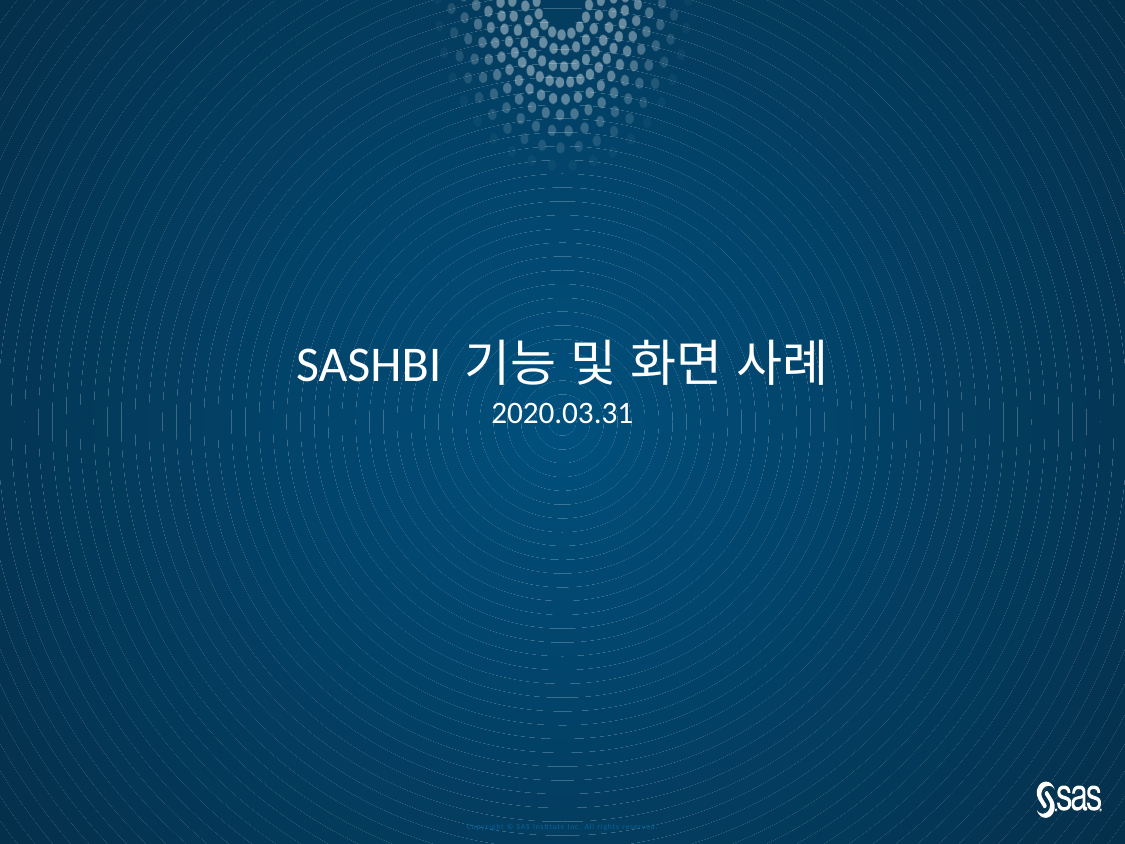

# SASHBI 기능 및 화면 사례
2020.03.31